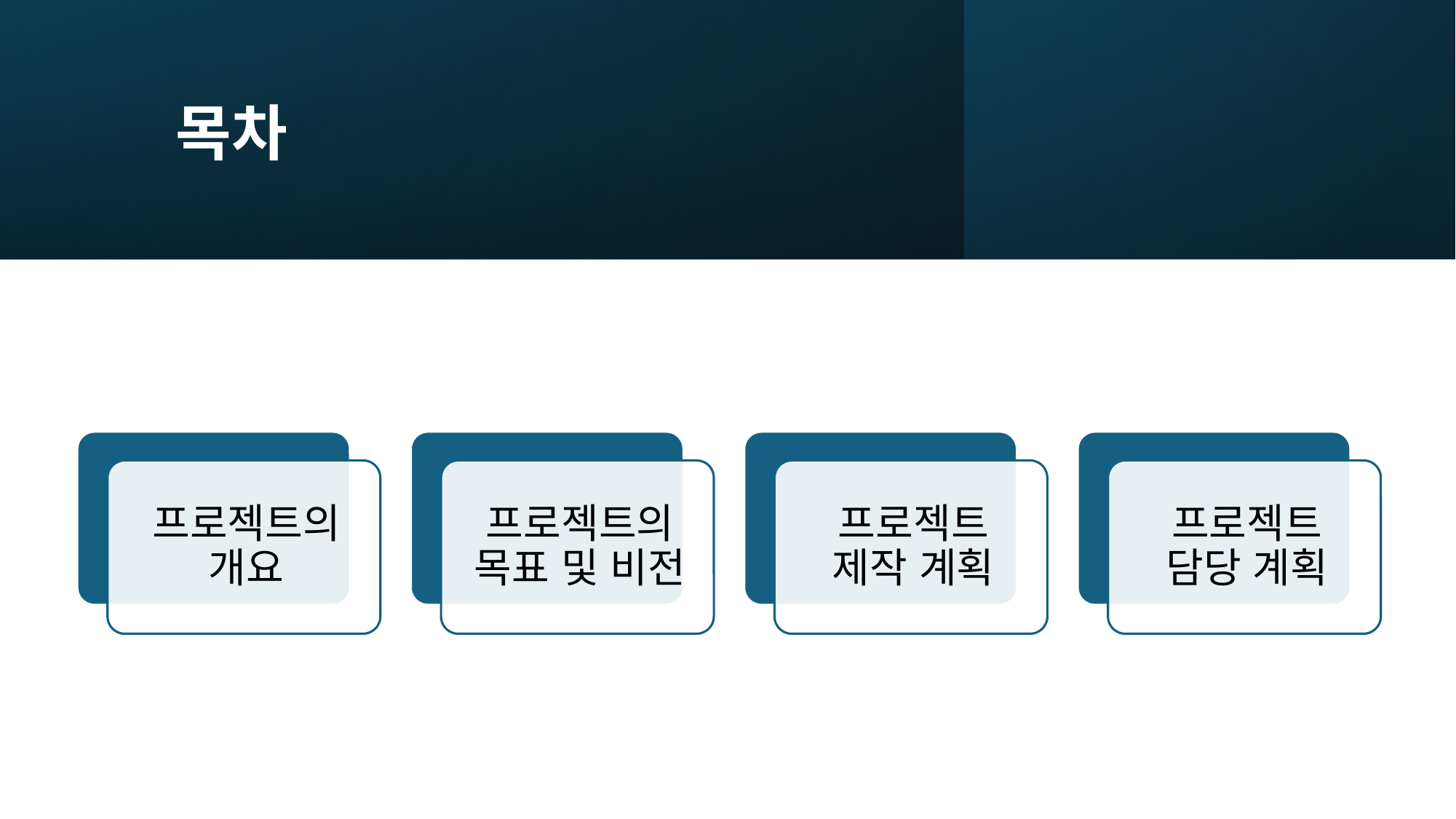

목차
프로젝트의 개요
프로젝트의 목표 및 비전
프로젝트 제작 계획
프로젝트 담당 계획